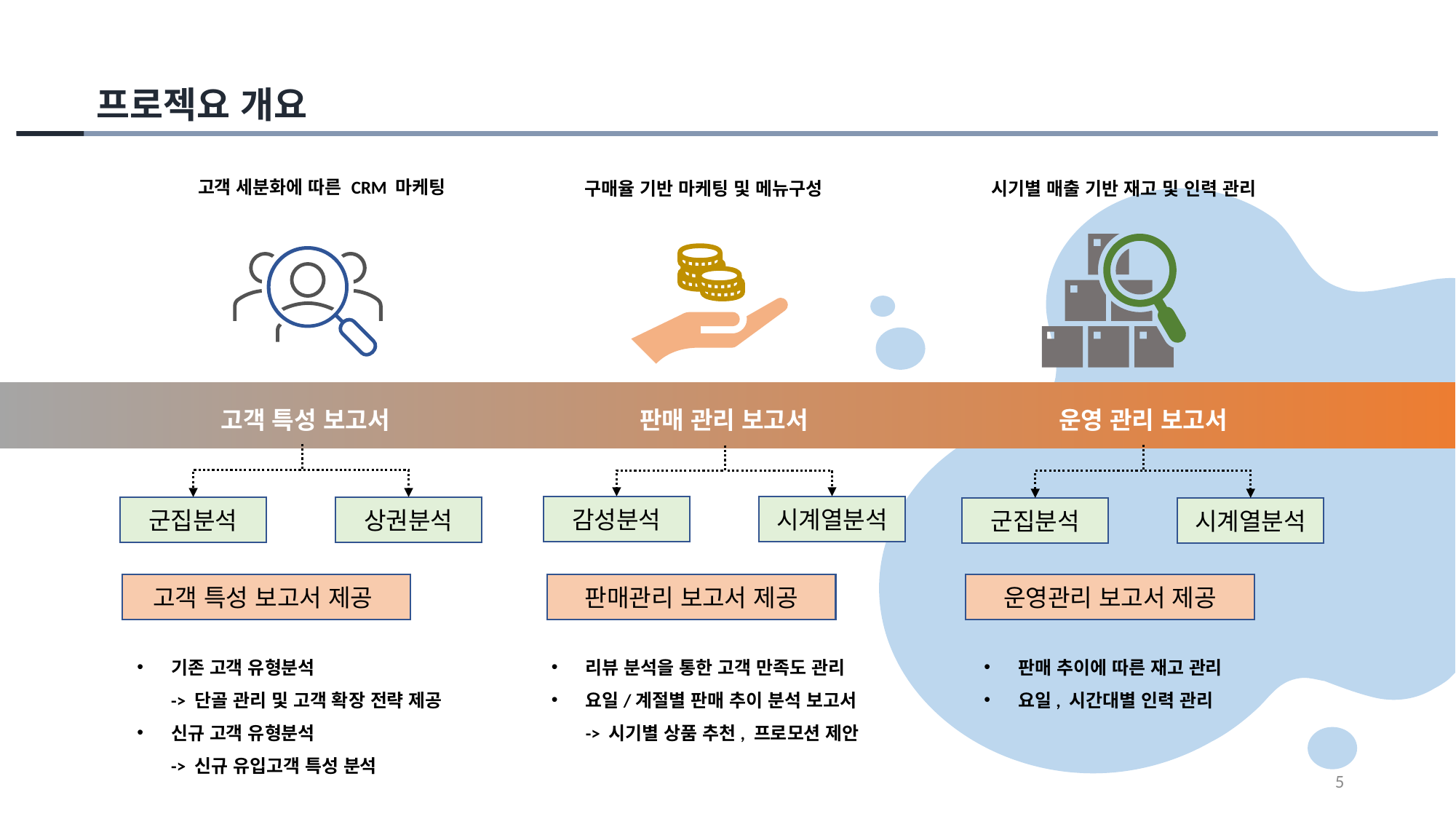

프로젝요 개요

고객 세분화에 따른 CRM 마케팅
구매율 기반 마케팅 및 메뉴구성
시기별 매출 기반 재고 및 인력 관리

고객 특성 보고서
판매 관리 보고서
운영 관리 보고서
감성분석
시계열분석
군집분석
상권분석
군집분석
시계열분석
고객 특성 보고서 제공
판매관리 보고서 제공
운영관리 보고서 제공
기존 고객 유형분석
-> 단골 관리 및 고객 확장 전략 제공
신규 고객 유형분석
-> 신규 유입고객 특성 분석
리뷰 분석을 통한 고객 만족도 관리
요일/계절별 판매 추이 분석 보고서
-> 시기별 상품 추천, 프로모션 제안
판매 추이에 따른 재고 관리
요일, 시간대별 인력 관리
5